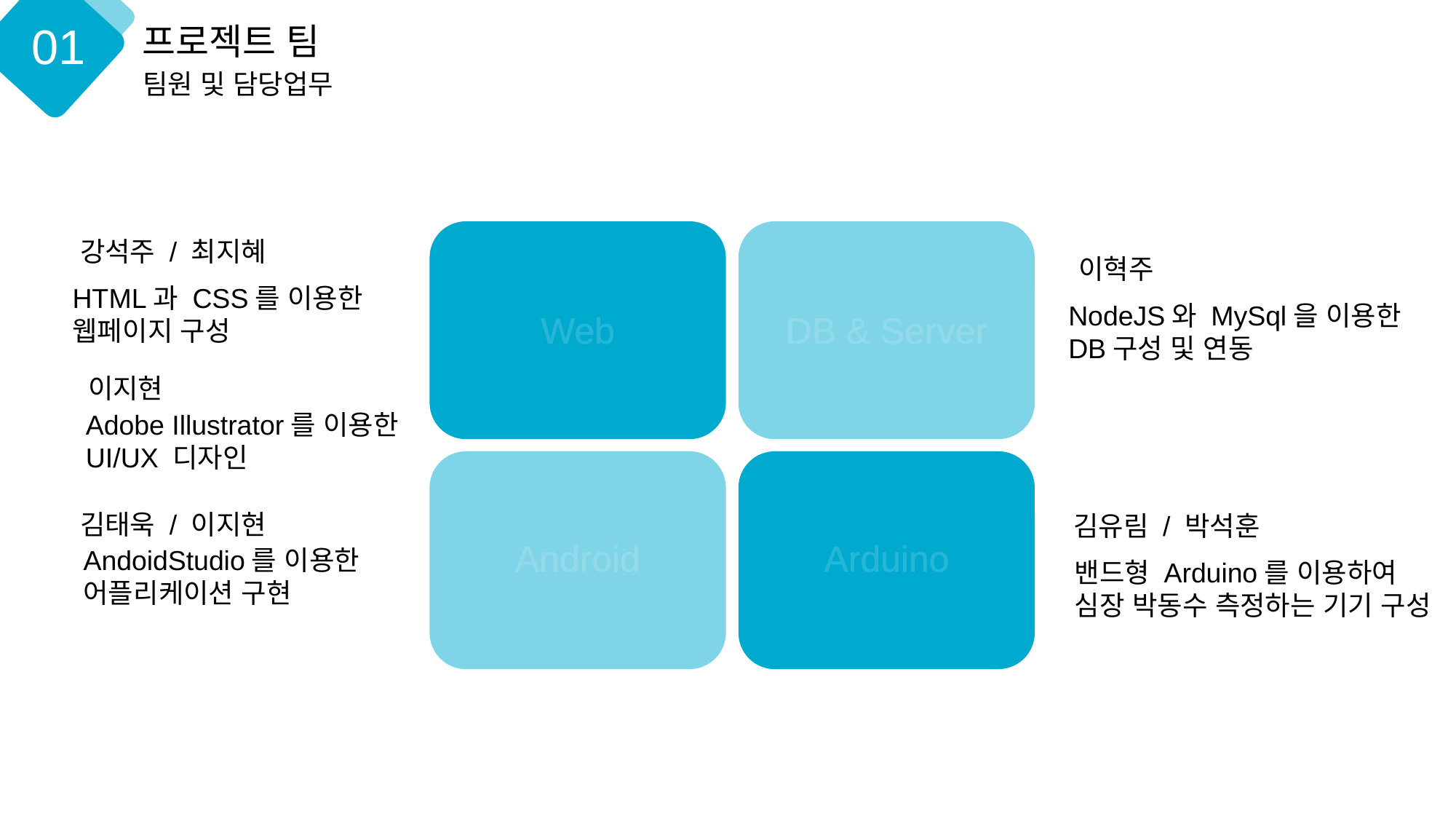

01
프로젝트 팀
팀원 및 담당업무

강석주 / 최지혜
이혁주
HTML과 CSS를 이용한
웹페이지 구성
NodeJS와 MySql을 이용한
DB구성 및 연동
Web
DB & Server
이지현
Adobe Illustrator를 이용한
UI/UX 디자인

김태욱 / 이지현
김유림 / 박석훈
Android
Arduino
AndoidStudio를 이용한
어플리케이션 구현
밴드형 Arduino를 이용하여
심장 박동수 측정하는 기기 구성